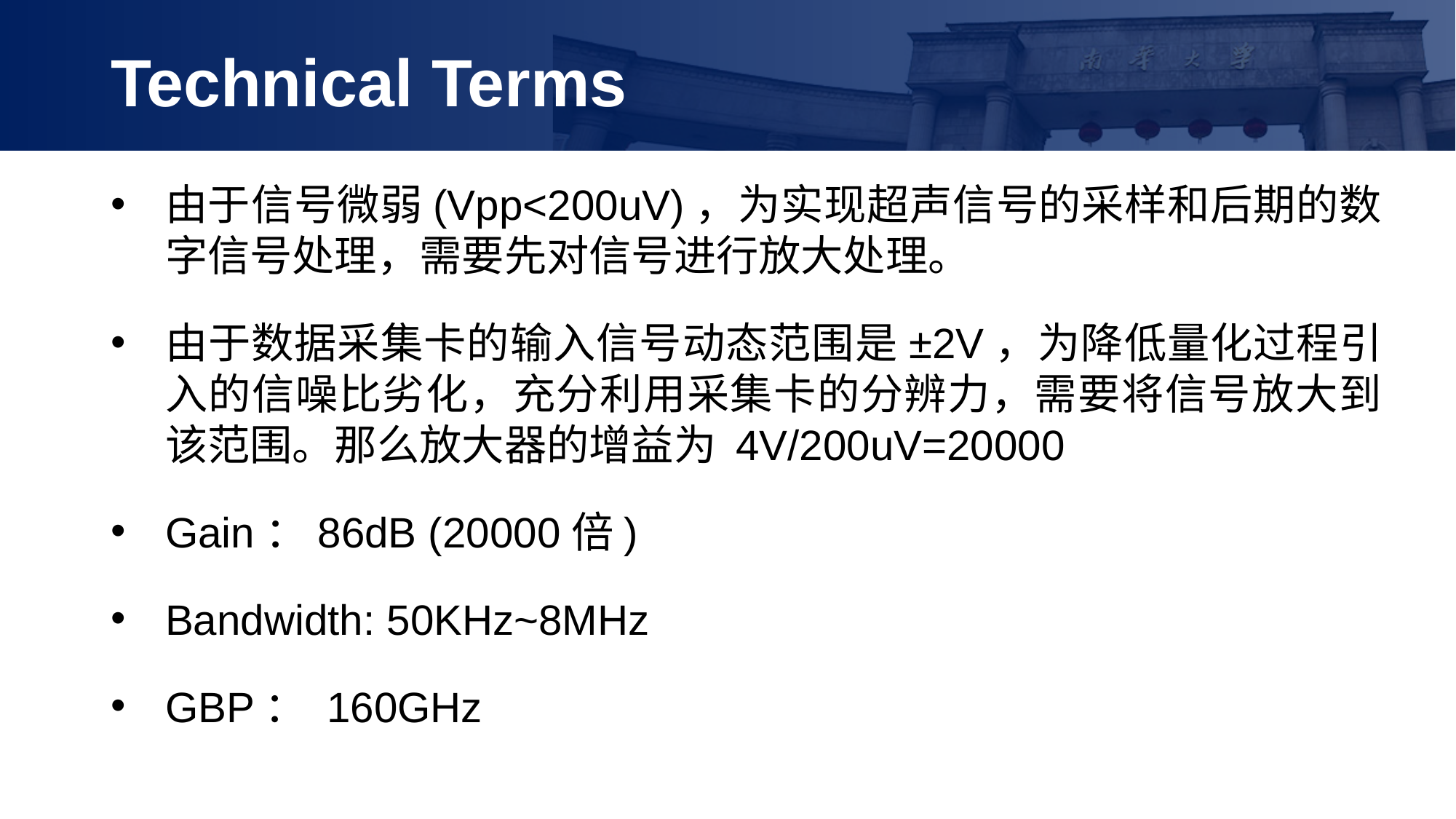

Technical Terms
由于信号微弱(Vpp<200uV)，为实现超声信号的采样和后期的数字信号处理，需要先对信号进行放大处理。
由于数据采集卡的输入信号动态范围是±2V，为降低量化过程引入的信噪比劣化，充分利用采集卡的分辨力，需要将信号放大到该范围。那么放大器的增益为 4V/200uV=20000
Gain：86dB (20000倍)
Bandwidth: 50KHz~8MHz
GBP： 160GHz

华为Mate30pro: 7680fps 超级慢动作拍摄